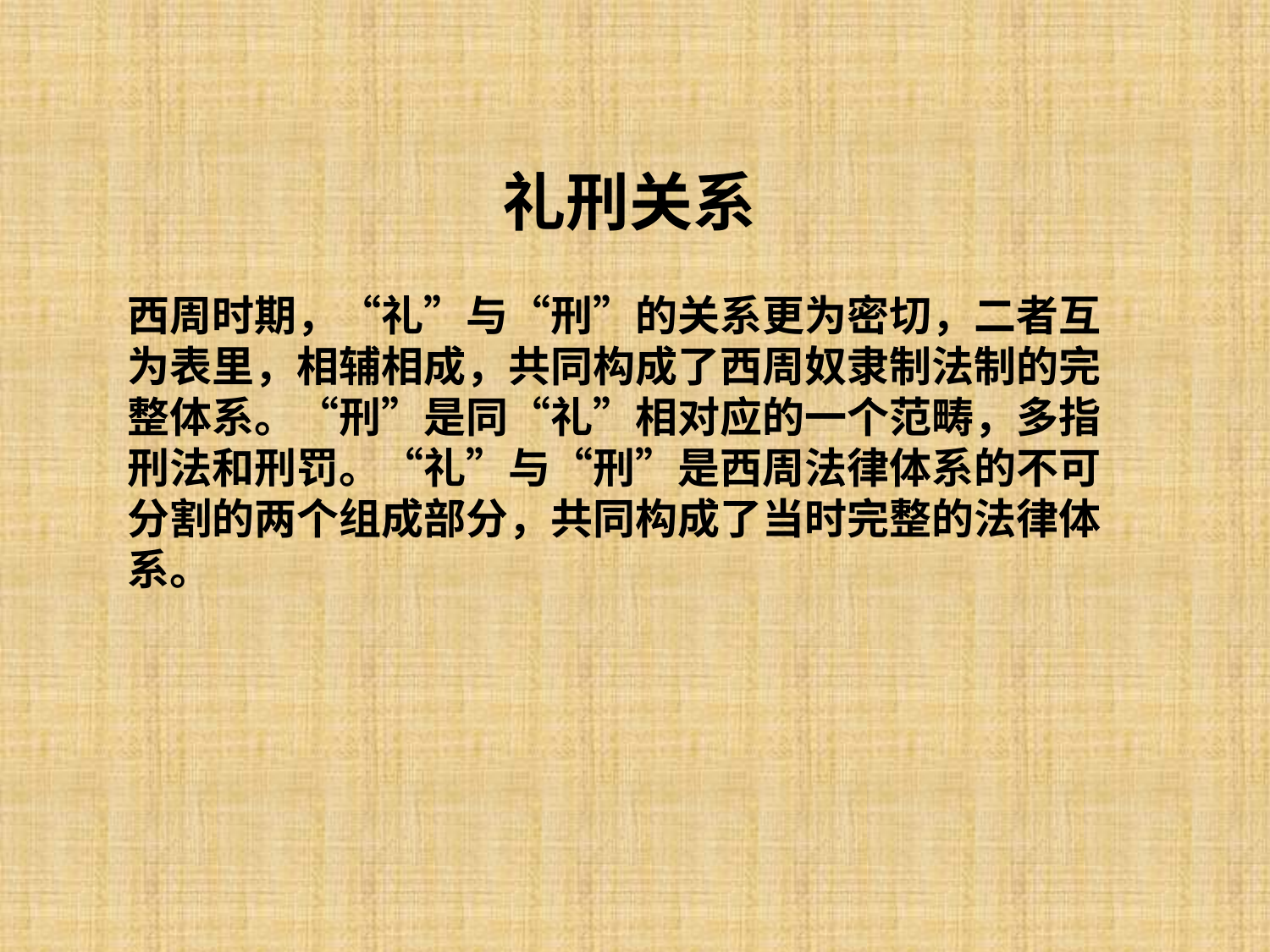

礼刑关系

西周时期，“礼”与“刑”的关系更为密切，二者互为表里，相辅相成，共同构成了西周奴隶制法制的完整体系。“刑”是同“礼”相对应的一个范畴，多指刑法和刑罚。“礼”与“刑”是西周法律体系的不可分割的两个组成部分，共同构成了当时完整的法律体系。